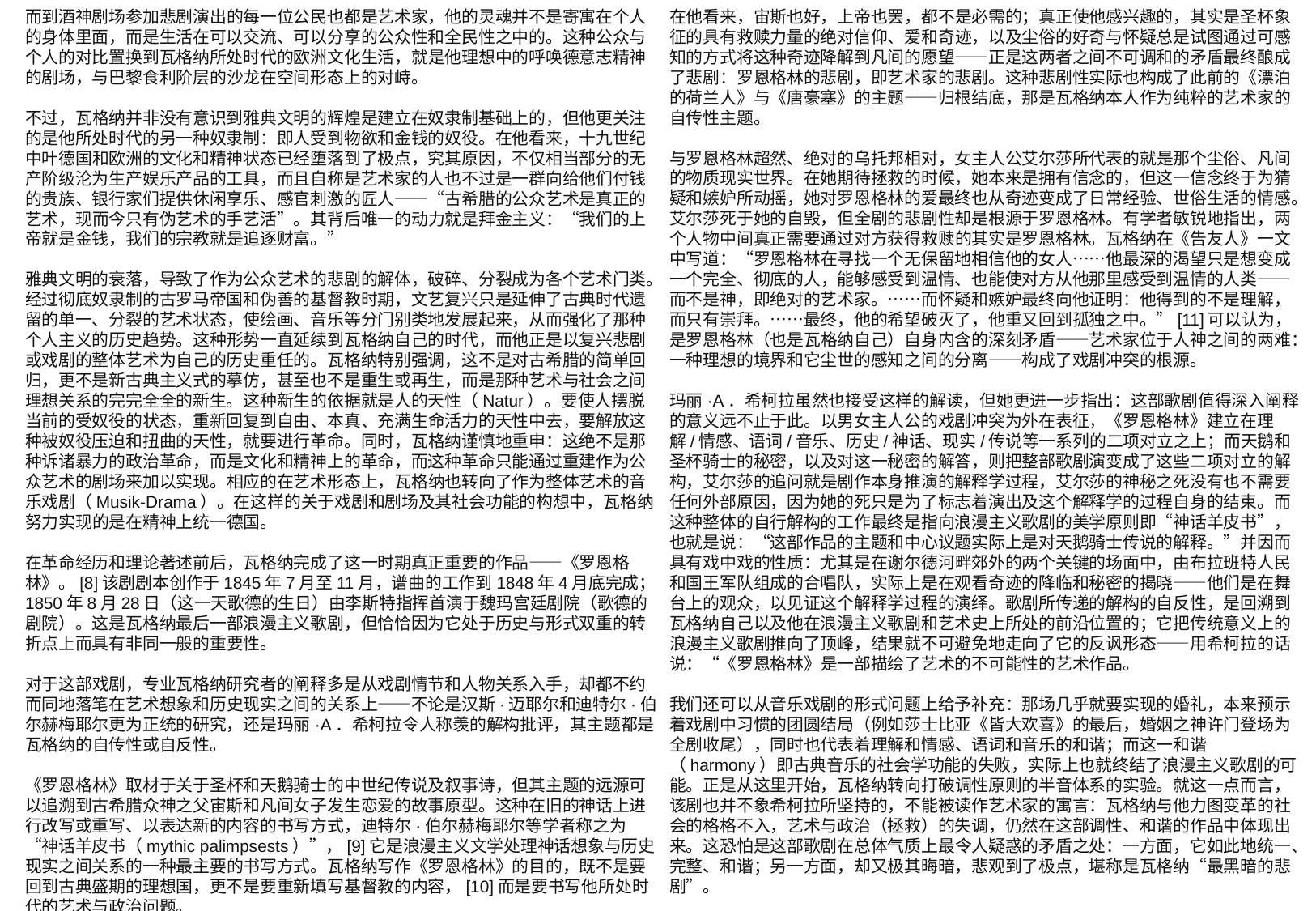

而到酒神剧场参加悲剧演出的每一位公民也都是艺术家，他的灵魂并不是寄寓在个人的身体里面，而是生活在可以交流、可以分享的公众性和全民性之中的。这种公众与个人的对比置换到瓦格纳所处时代的欧洲文化生活，就是他理想中的呼唤德意志精神的剧场，与巴黎食利阶层的沙龙在空间形态上的对峙。

不过，瓦格纳并非没有意识到雅典文明的辉煌是建立在奴隶制基础上的，但他更关注的是他所处时代的另一种奴隶制：即人受到物欲和金钱的奴役。在他看来，十九世纪中叶德国和欧洲的文化和精神状态已经堕落到了极点，究其原因，不仅相当部分的无产阶级沦为生产娱乐产品的工具，而且自称是艺术家的人也不过是一群向给他们付钱的贵族、银行家们提供休闲享乐、感官刺激的匠人——“古希腊的公众艺术是真正的艺术，现而今只有伪艺术的手艺活”。其背后唯一的动力就是拜金主义：“我们的上帝就是金钱，我们的宗教就是追逐财富。”

雅典文明的衰落，导致了作为公众艺术的悲剧的解体，破碎、分裂成为各个艺术门类。经过彻底奴隶制的古罗马帝国和伪善的基督教时期，文艺复兴只是延伸了古典时代遗留的单一、分裂的艺术状态，使绘画、音乐等分门别类地发展起来，从而强化了那种个人主义的历史趋势。这种形势一直延续到瓦格纳自己的时代，而他正是以复兴悲剧或戏剧的整体艺术为自己的历史重任的。瓦格纳特别强调，这不是对古希腊的简单回归，更不是新古典主义式的摹仿，甚至也不是重生或再生，而是那种艺术与社会之间理想关系的完完全全的新生。这种新生的依据就是人的天性（Natur）。要使人摆脱当前的受奴役的状态，重新回复到自由、本真、充满生命活力的天性中去，要解放这种被奴役压迫和扭曲的天性，就要进行革命。同时，瓦格纳谨慎地重申：这绝不是那种诉诸暴力的政治革命，而是文化和精神上的革命，而这种革命只能通过重建作为公众艺术的剧场来加以实现。相应的在艺术形态上，瓦格纳也转向了作为整体艺术的音乐戏剧（Musik-Drama）。在这样的关于戏剧和剧场及其社会功能的构想中，瓦格纳努力实现的是在精神上统一德国。

在革命经历和理论著述前后，瓦格纳完成了这一时期真正重要的作品——《罗恩格林》。[8]该剧剧本创作于1845年7月至11月，谱曲的工作到1848年4月底完成；1850年8月28日（这一天歌德的生日）由李斯特指挥首演于魏玛宫廷剧院（歌德的剧院）。这是瓦格纳最后一部浪漫主义歌剧，但恰恰因为它处于历史与形式双重的转折点上而具有非同一般的重要性。

对于这部戏剧，专业瓦格纳研究者的阐释多是从戏剧情节和人物关系入手，却都不约而同地落笔在艺术想象和历史现实之间的关系上——不论是汉斯·迈耶尔和迪特尔·伯尔赫梅耶尔更为正统的研究，还是玛丽·A．希柯拉令人称羡的解构批评，其主题都是瓦格纳的自传性或自反性。

《罗恩格林》取材于关于圣杯和天鹅骑士的中世纪传说及叙事诗，但其主题的远源可以追溯到古希腊众神之父宙斯和凡间女子发生恋爱的故事原型。这种在旧的神话上进行改写或重写、以表达新的内容的书写方式，迪特尔·伯尔赫梅耶尔等学者称之为“神话羊皮书（mythic palimpsests）”，[9]它是浪漫主义文学处理神话想象与历史现实之间关系的一种最主要的书写方式。瓦格纳写作《罗恩格林》的目的，既不是要回到古典盛期的理想国，更不是要重新填写基督教的内容，[10]而是要书写他所处时代的艺术与政治问题。
在他看来，宙斯也好，上帝也罢，都不是必需的；真正使他感兴趣的，其实是圣杯象征的具有救赎力量的绝对信仰、爱和奇迹，以及尘俗的好奇与怀疑总是试图通过可感知的方式将这种奇迹降解到凡间的愿望——正是这两者之间不可调和的矛盾最终酿成了悲剧：罗恩格林的悲剧，即艺术家的悲剧。这种悲剧性实际也构成了此前的《漂泊的荷兰人》与《唐豪塞》的主题——归根结底，那是瓦格纳本人作为纯粹的艺术家的自传性主题。

与罗恩格林超然、绝对的乌托邦相对，女主人公艾尔莎所代表的就是那个尘俗、凡间的物质现实世界。在她期待拯救的时候，她本来是拥有信念的，但这一信念终于为猜疑和嫉妒所动摇，她对罗恩格林的爱最终也从奇迹变成了日常经验、世俗生活的情感。艾尔莎死于她的自毁，但全剧的悲剧性却是根源于罗恩格林。有学者敏锐地指出，两个人物中间真正需要通过对方获得救赎的其实是罗恩格林。瓦格纳在《告友人》一文中写道：“罗恩格林在寻找一个无保留地相信他的女人……他最深的渴望只是想变成一个完全、彻底的人，能够感受到温情、也能使对方从他那里感受到温情的人类——而不是神，即绝对的艺术家。……而怀疑和嫉妒最终向他证明：他得到的不是理解，而只有崇拜。……最终，他的希望破灭了，他重又回到孤独之中。”[11]可以认为，是罗恩格林（也是瓦格纳自己）自身内含的深刻矛盾——艺术家位于人神之间的两难：一种理想的境界和它尘世的感知之间的分离——构成了戏剧冲突的根源。

玛丽·A．希柯拉虽然也接受这样的解读，但她更进一步指出：这部歌剧值得深入阐释的意义远不止于此。以男女主人公的戏剧冲突为外在表征，《罗恩格林》建立在理解/情感、语词/音乐、历史/神话、现实/传说等一系列的二项对立之上；而天鹅和圣杯骑士的秘密，以及对这一秘密的解答，则把整部歌剧演变成了这些二项对立的解构，艾尔莎的追问就是剧作本身推演的解释学过程，艾尔莎的神秘之死没有也不需要任何外部原因，因为她的死只是为了标志着演出及这个解释学的过程自身的结束。而这种整体的自行解构的工作最终是指向浪漫主义歌剧的美学原则即“神话羊皮书”，也就是说：“这部作品的主题和中心议题实际上是对天鹅骑士传说的解释。”并因而具有戏中戏的性质：尤其是在谢尔德河畔郊外的两个关键的场面中，由布拉班特人民和国王军队组成的合唱队，实际上是在观看奇迹的降临和秘密的揭晓——他们是在舞台上的观众，以见证这个解释学过程的演绎。歌剧所传递的解构的自反性，是回溯到瓦格纳自己以及他在浪漫主义歌剧和艺术史上所处的前沿位置的；它把传统意义上的浪漫主义歌剧推向了顶峰，结果就不可避免地走向了它的反讽形态——用希柯拉的话说：“《罗恩格林》是一部描绘了艺术的不可能性的艺术作品。

我们还可以从音乐戏剧的形式问题上给予补充：那场几乎就要实现的婚礼，本来预示着戏剧中习惯的团圆结局（例如莎士比亚《皆大欢喜》的最后，婚姻之神许门登场为全剧收尾），同时也代表着理解和情感、语词和音乐的和谐；而这一和谐（harmony）即古典音乐的社会学功能的失败，实际上也就终结了浪漫主义歌剧的可能。正是从这里开始，瓦格纳转向打破调性原则的半音体系的实验。就这一点而言，该剧也并不象希柯拉所坚持的，不能被读作艺术家的寓言：瓦格纳与他力图变革的社会的格格不入，艺术与政治（拯救）的失调，仍然在这部调性、和谐的作品中体现出来。这恐怕是这部歌剧在总体气质上最令人疑惑的矛盾之处：一方面，它如此地统一、完整、和谐；另一方面，却又极其晦暗，悲观到了极点，堪称是瓦格纳“最黑暗的悲剧”。